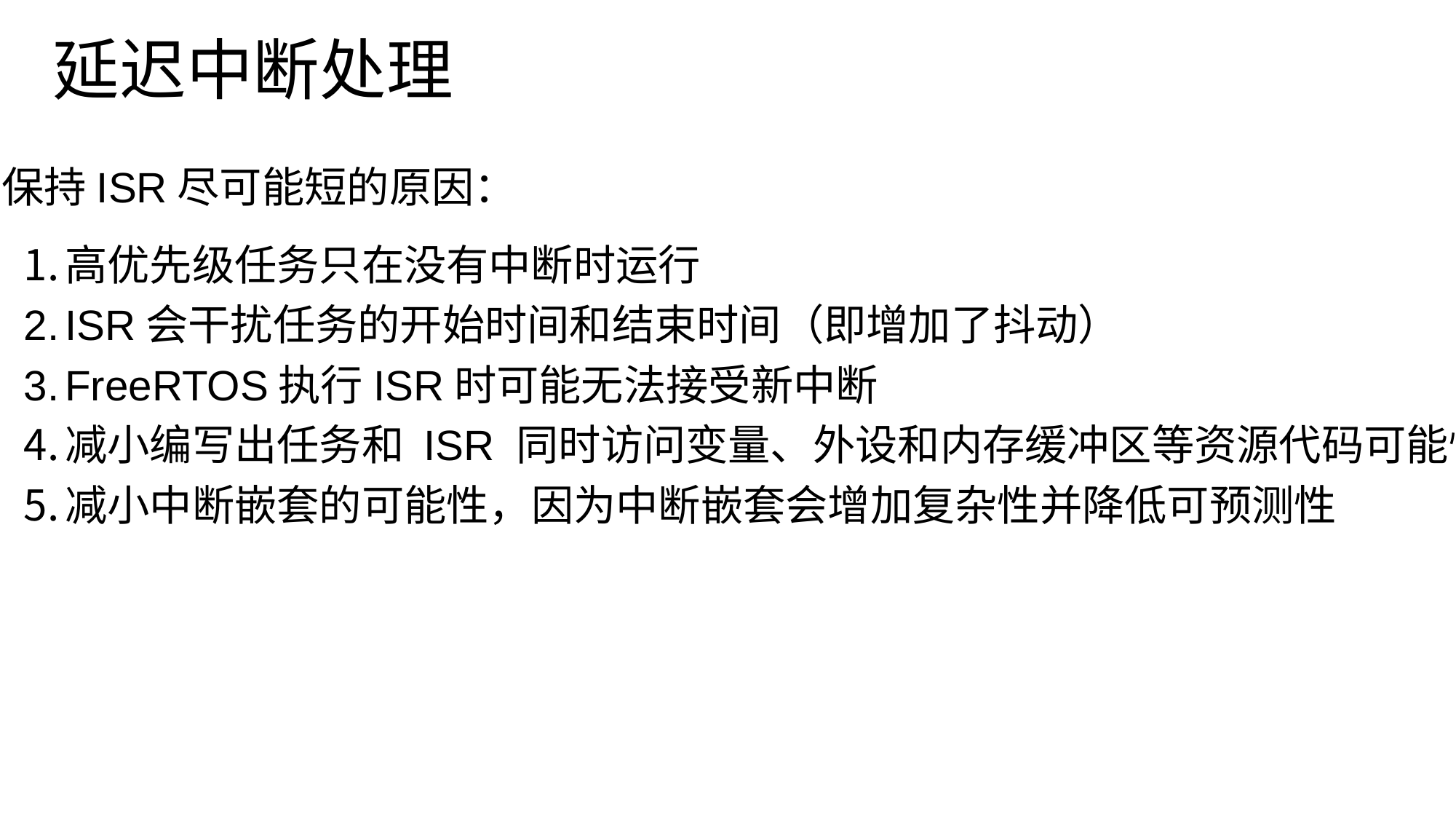

延迟中断处理
保持ISR尽可能短的原因：
高优先级任务只在没有中断时运行
ISR会干扰任务的开始时间和结束时间（即增加了抖动）
FreeRTOS执行ISR时可能无法接受新中断
减小编写出任务和 ISR 同时访问变量、外设和内存缓冲区等资源代码可能性
减小中断嵌套的可能性，因为中断嵌套会增加复杂性并降低可预测性